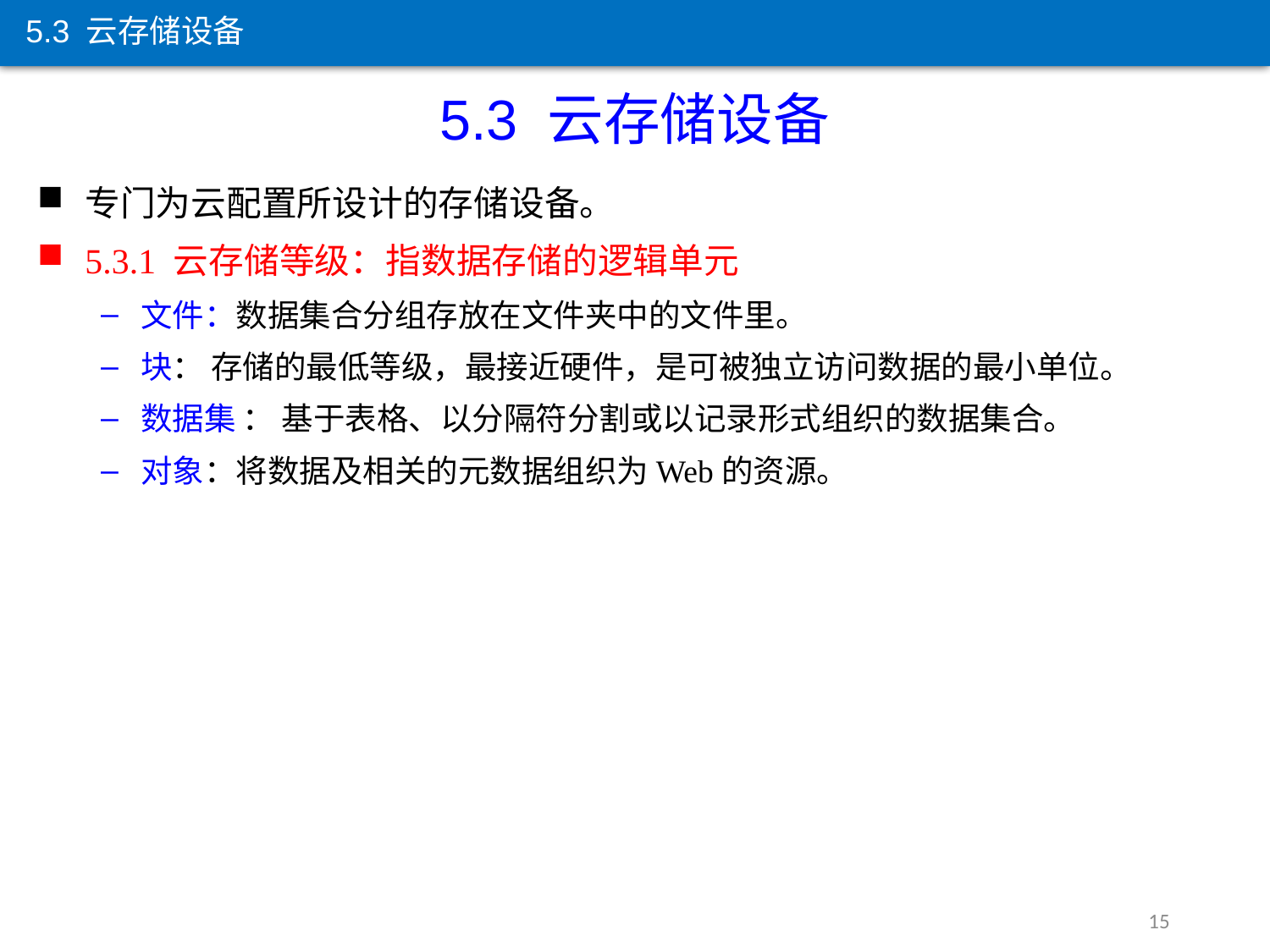

5.3 云存储设备
5.3 云存储设备
专门为云配置所设计的存储设备。
5.3.1 云存储等级：指数据存储的逻辑单元
文件：数据集合分组存放在文件夹中的文件里。
块： 存储的最低等级，最接近硬件，是可被独立访问数据的最小单位。
数据集 ： 基于表格、以分隔符分割或以记录形式组织的数据集合。
对象：将数据及相关的元数据组织为Web的资源。
15